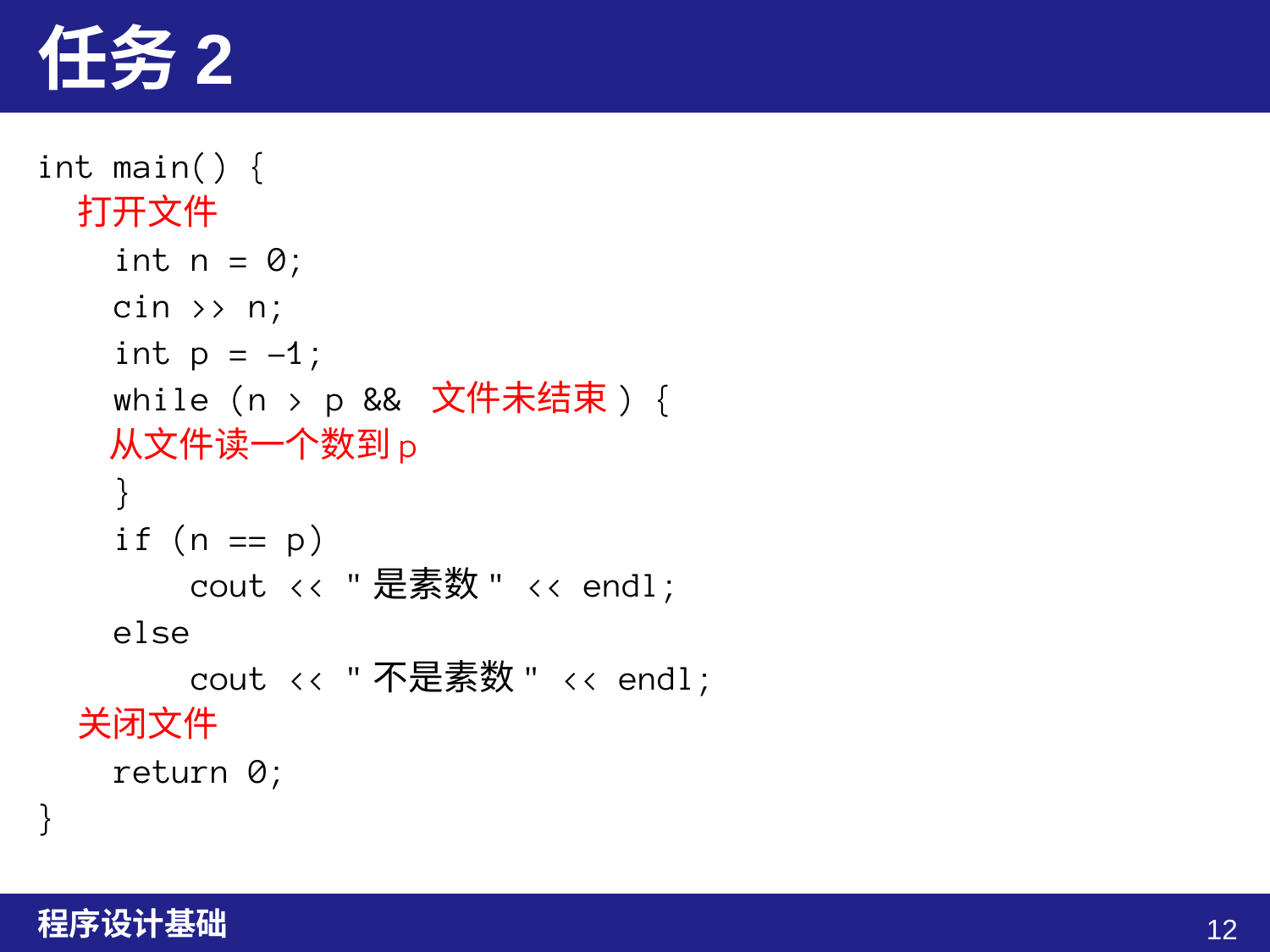

# 任务2
int main() {
    打开文件
    int n = 0;
    cin >> n;
    int p = -1;
    while (n > p && 文件未结束) {
        从文件读一个数到p
    }
    if (n == p)
        cout << "是素数" << endl;
    else
        cout << "不是素数" << endl;
    关闭文件
    return 0;
}